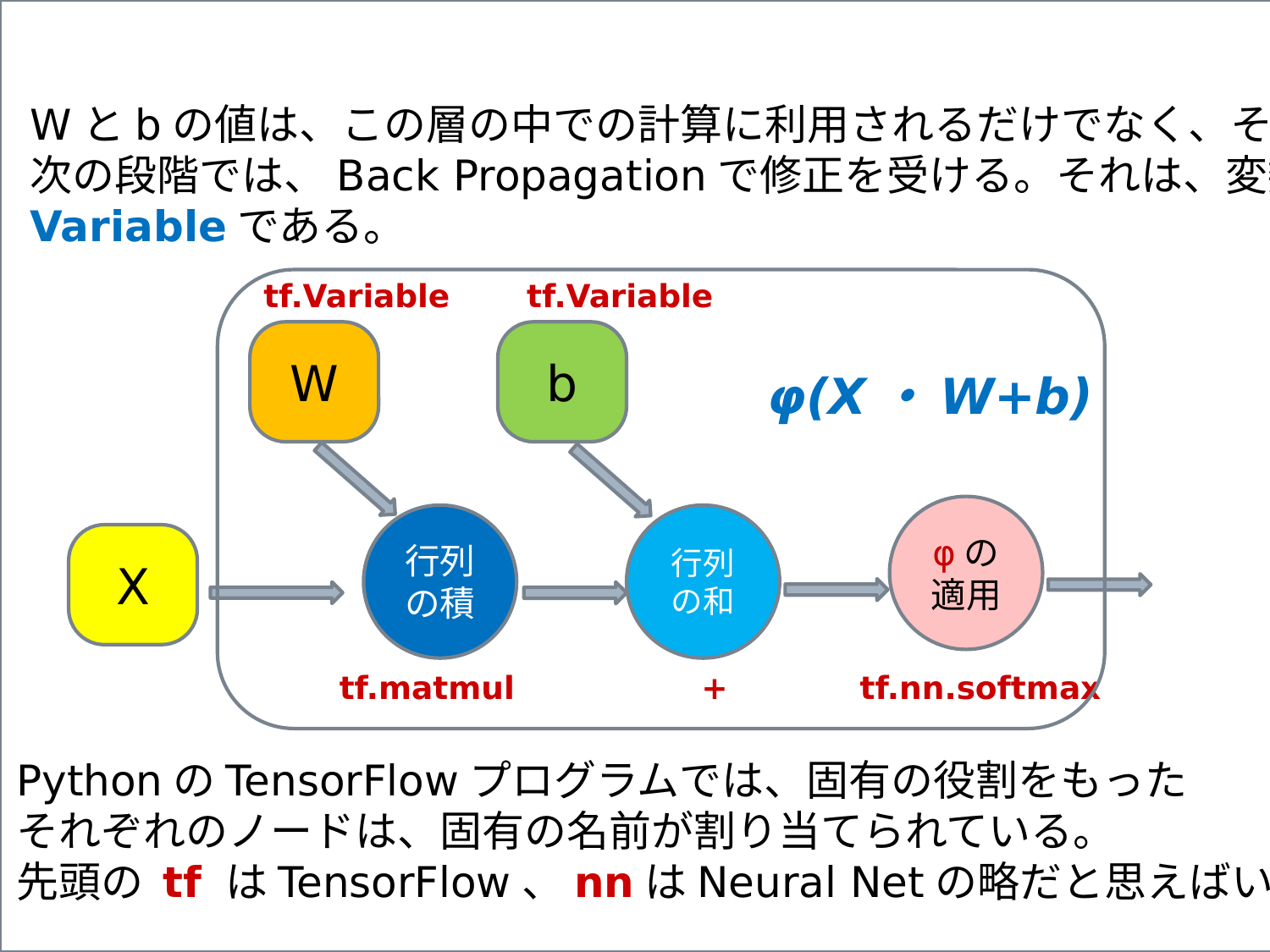

Wとbの値は、この層の中での計算に利用されるだけでなく、その
次の段階では、Back Propagationで修正を受ける。それは、変数
Variableである。

tf.Variable       tf.Variable
W
b
φ(X・W+b)

φの適用
行列の積
行列の和
X

tf.matmul                 +            tf.nn.softmax
PythonのTensorFlowプログラムでは、固有の役割をもった
それぞれのノードは、固有の名前が割り当てられている。
先頭の tf はTensorFlow、nnはNeural Netの略だと思えばいい。